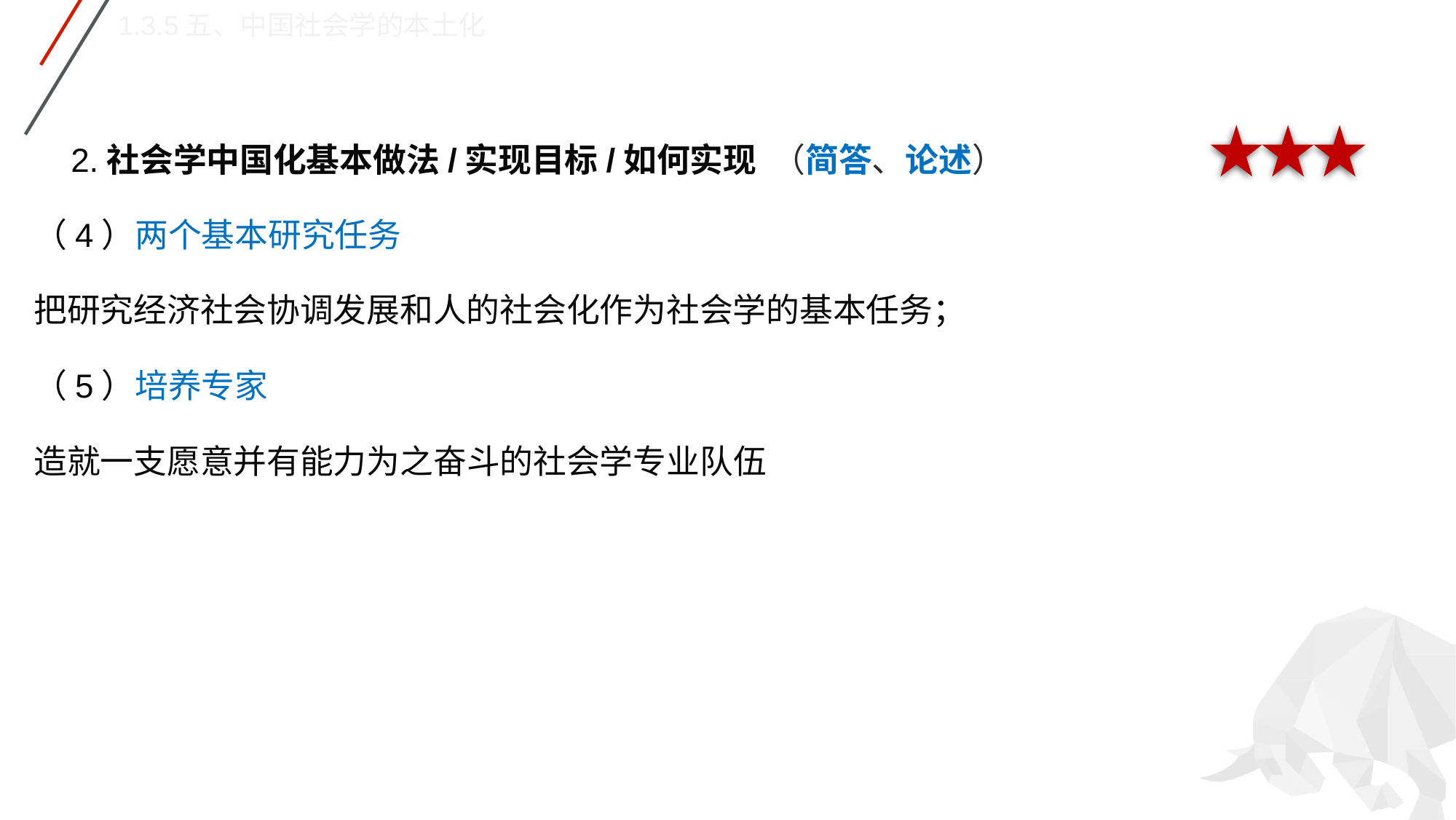

1.3.5五、中国社会学的本土化
    2.社会学中国化基本做法/实现目标/如何实现  （简答、论述）
（4）两个基本研究任务
把研究经济社会协调发展和人的社会化作为社会学的基本任务；
（5）培养专家
造就一支愿意并有能力为之奋斗的社会学专业队伍